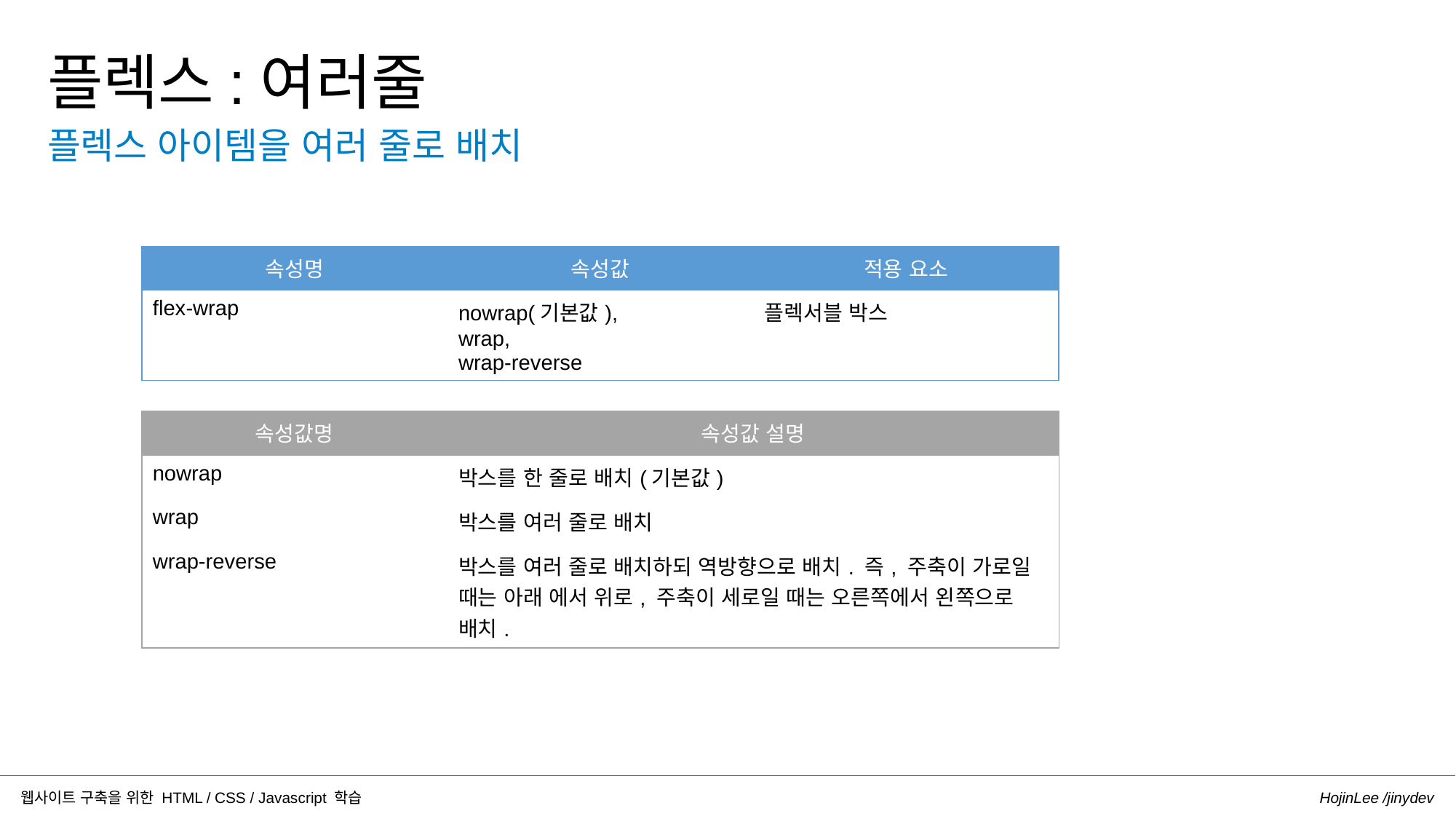

플렉스:여러줄
플렉스 아이템을 여러 줄로 배치
| 속성명 | 속성값 | 적용 요소 |
| --- | --- | --- |
| flex-wrap | nowrap(기본값), wrap, wrap-reverse | 플렉서블 박스 |
| 속성값명 | 속성값 설명 |
| --- | --- |
| nowrap | 박스를 한 줄로 배치(기본값) |
| wrap | 박스를 여러 줄로 배치 |
| wrap-reverse | 박스를 여러 줄로 배치하되 역방향으로 배치. 즉, 주축이 가로일 때는 아래 에서 위로, 주축이 세로일 때는 오른쪽에서 왼쪽으로 배치. |
HojinLee /jinydev
웹사이트 구축을 위한 HTML / CSS / Javascript 학습